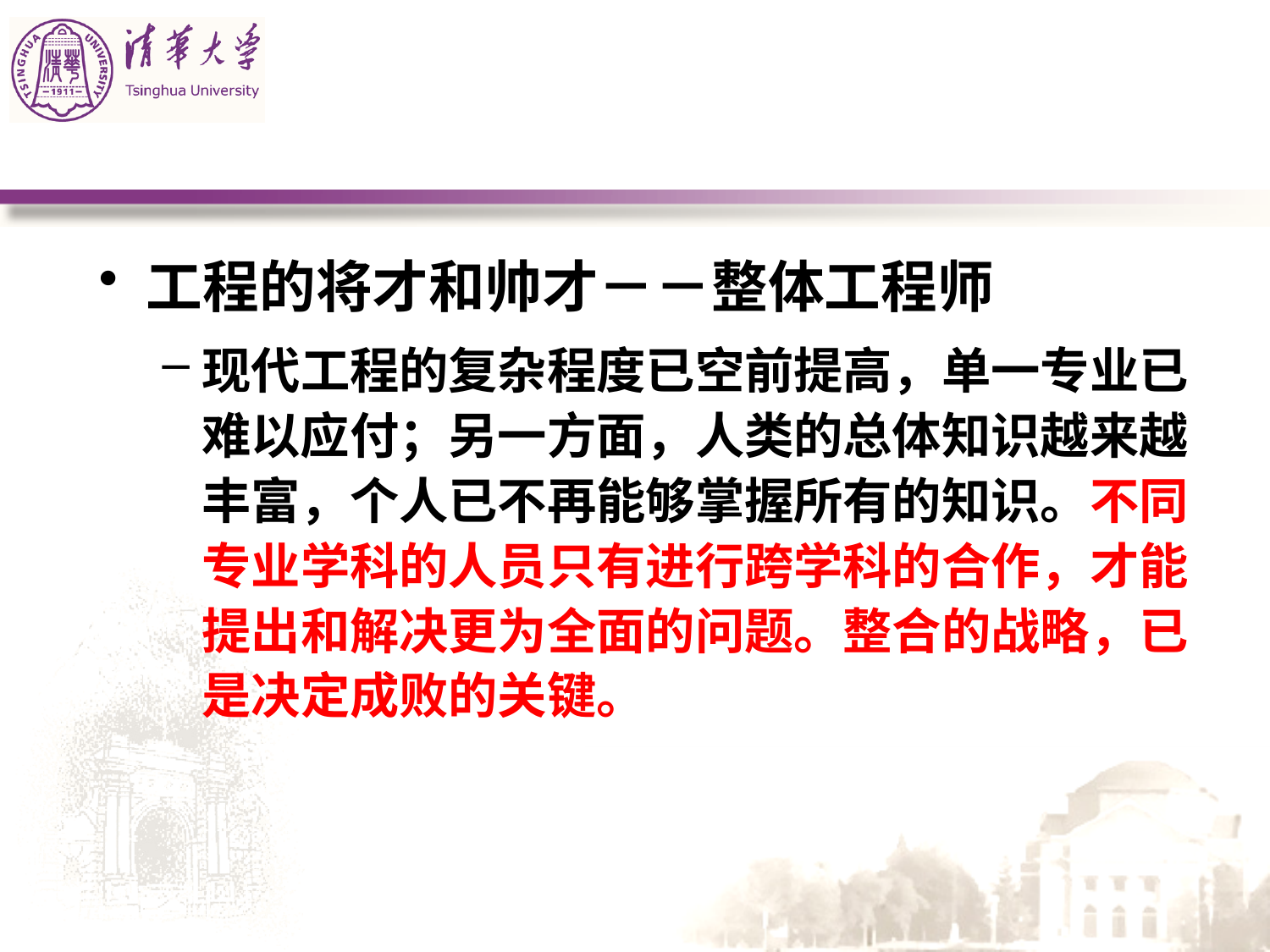

工程的将才和帅才－－整体工程师
现代工程的复杂程度已空前提高，单一专业已难以应付；另一方面，人类的总体知识越来越丰富，个人已不再能够掌握所有的知识。不同专业学科的人员只有进行跨学科的合作，才能提出和解决更为全面的问题。整合的战略，已是决定成败的关键。